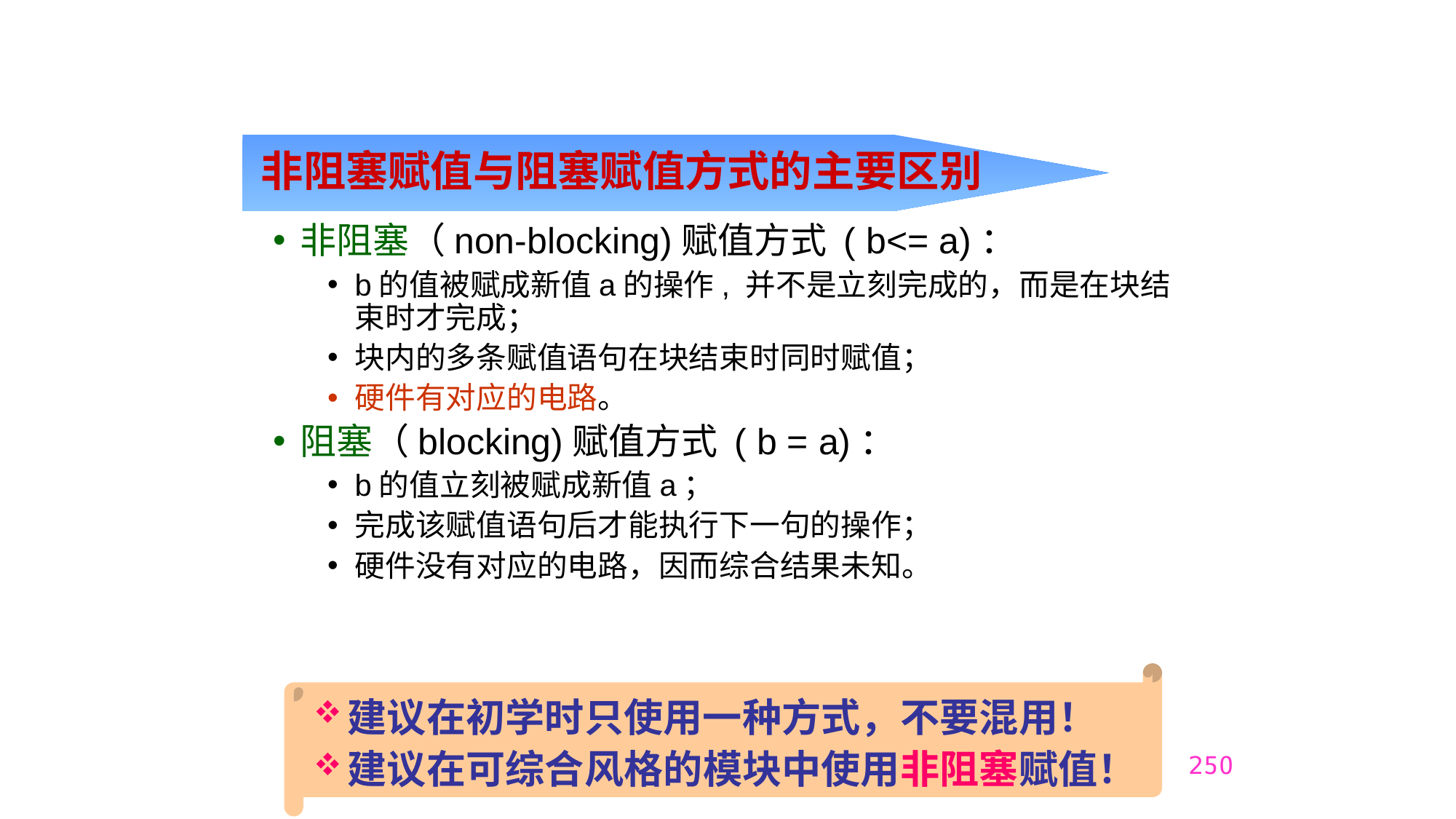

非阻塞赋值与阻塞赋值方式的主要区别

非阻塞（non-blocking)赋值方式 ( b<= a)：
b的值被赋成新值a的操作, 并不是立刻完成的，而是在块结束时才完成；
块内的多条赋值语句在块结束时同时赋值；
硬件有对应的电路。
阻塞（blocking)赋值方式 ( b = a)：
b的值立刻被赋成新值a；
完成该赋值语句后才能执行下一句的操作；
硬件没有对应的电路，因而综合结果未知。
建议在初学时只使用一种方式，不要混用！
建议在可综合风格的模块中使用非阻塞赋值！
250